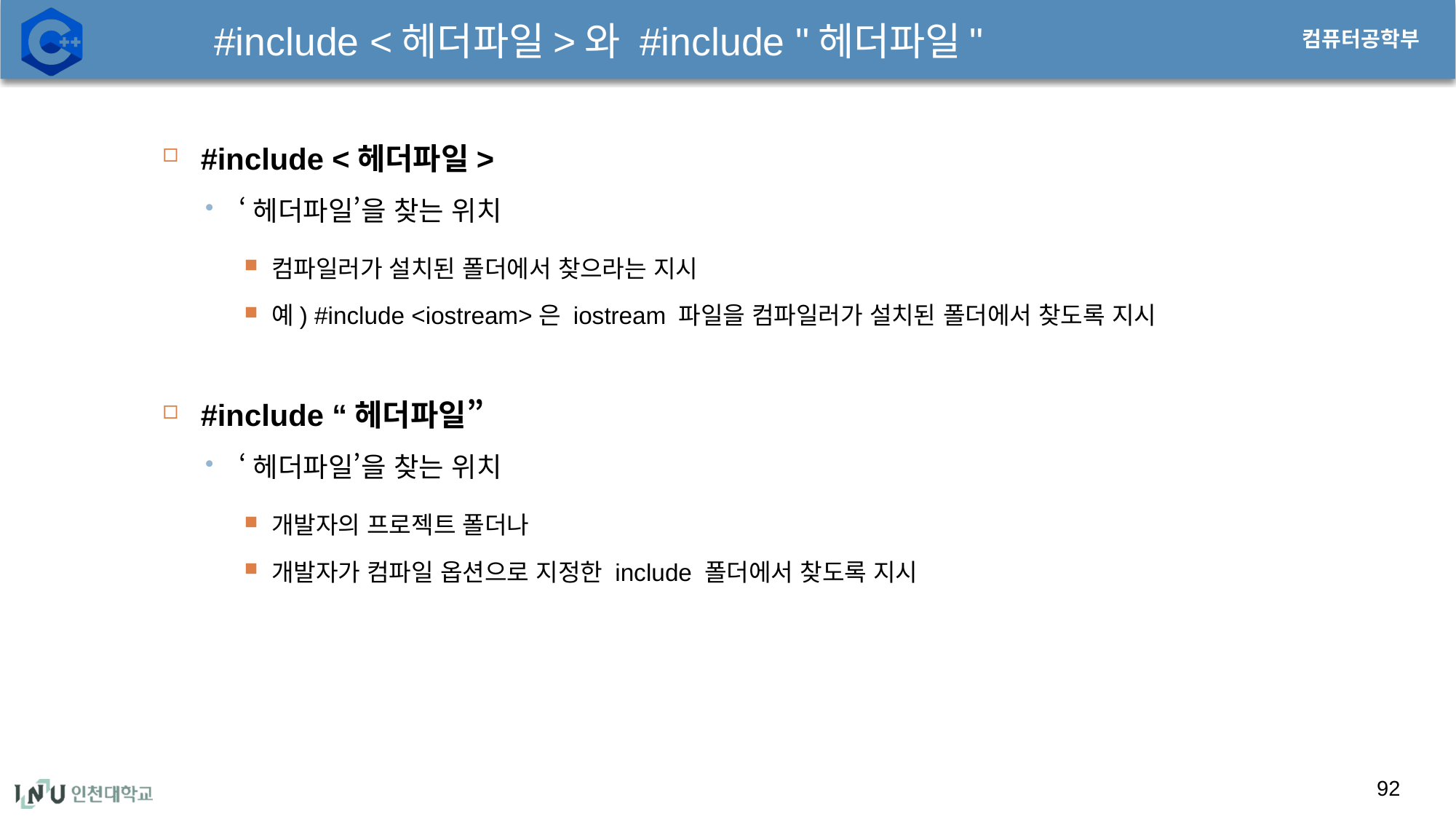

# #include <헤더파일>와 #include "헤더파일"
92
#include <헤더파일>
‘헤더파일’을 찾는 위치
컴파일러가 설치된 폴더에서 찾으라는 지시
예) #include <iostream>은 iostream 파일을 컴파일러가 설치된 폴더에서 찾도록 지시

#include “헤더파일”
‘헤더파일’을 찾는 위치
개발자의 프로젝트 폴더나
개발자가 컴파일 옵션으로 지정한 include 폴더에서 찾도록 지시